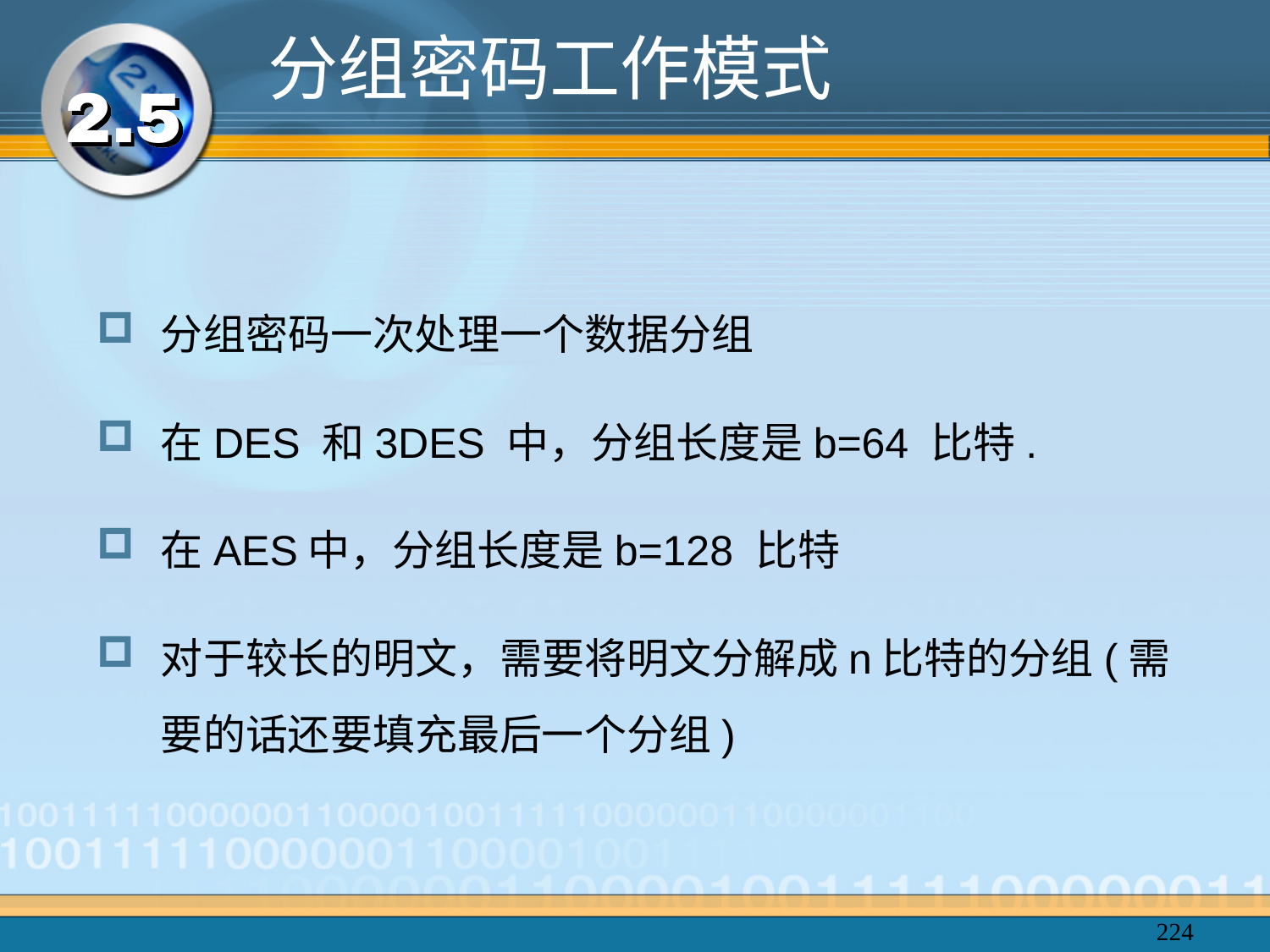

分组密码工作模式
2.5
分组密码一次处理一个数据分组
在DES 和3DES 中，分组长度是b=64 比特.
在AES中，分组长度是b=128 比特
对于较长的明文，需要将明文分解成n比特的分组(需要的话还要填充最后一个分组)
224